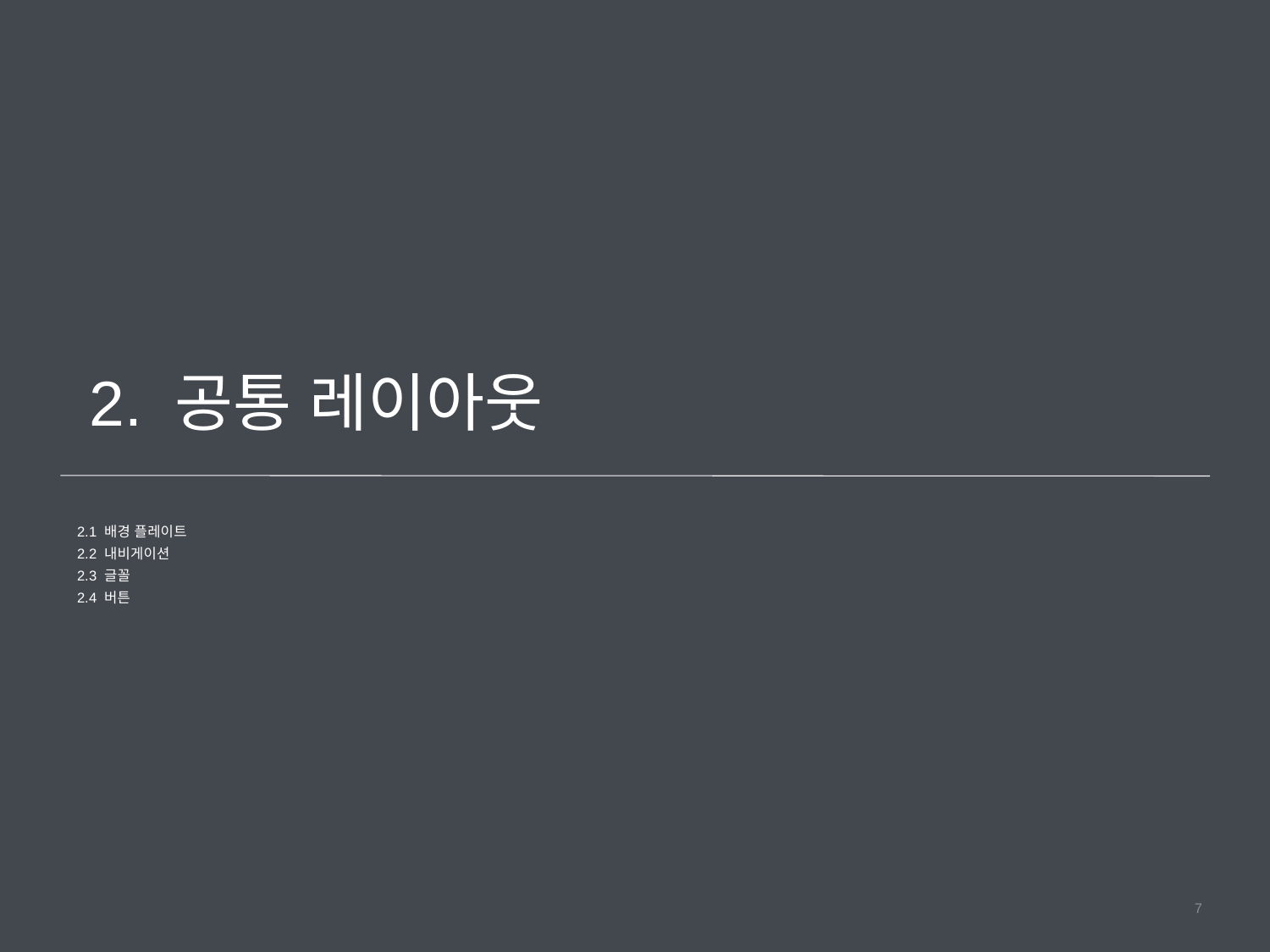

2. 공통 레이아웃
2.1 배경 플레이트
2.2 내비게이션
2.3 글꼴
2.4 버튼
7